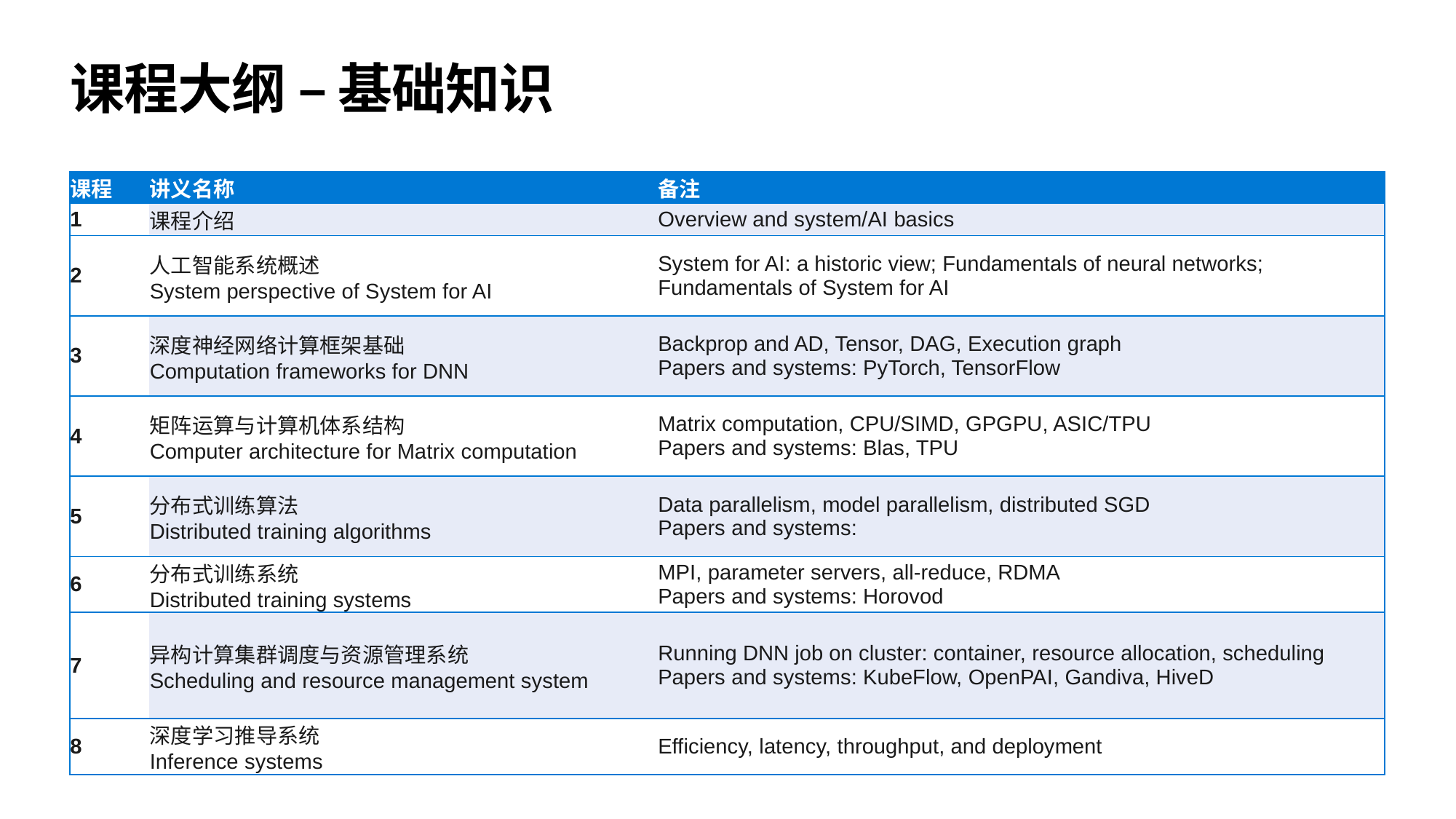

# 课程大纲 – 基础知识
| 课程 | 讲义名称 | 备注 |
| --- | --- | --- |
| 1 | 课程介绍 | Overview and system/AI basics |
| 2 | 人工智能系统概述  System perspective of System for AI | System for AI: a historic view; Fundamentals of neural networks; Fundamentals of System for AI |
| 3 | 深度神经网络计算框架基础  Computation frameworks for DNN | Backprop and AD, Tensor, DAG, Execution graph  Papers and systems: PyTorch, TensorFlow |
| 4 | 矩阵运算与计算机体系结构  Computer architecture for Matrix computation | Matrix computation, CPU/SIMD, GPGPU, ASIC/TPU  Papers and systems: Blas, TPU |
| 5 | 分布式训练算法  Distributed training algorithms | Data parallelism, model parallelism, distributed SGD  Papers and systems: |
| 6 | 分布式训练系统  Distributed training systems | MPI, parameter servers, all-reduce, RDMA  Papers and systems: Horovod |
| 7 | 异构计算集群调度与资源管理系统  Scheduling and resource management system | Running DNN job on cluster: container, resource allocation, scheduling  Papers and systems: KubeFlow, OpenPAI, Gandiva, HiveD |
| 8 | 深度学习推导系统  Inference systems | Efficiency, latency, throughput, and deployment |